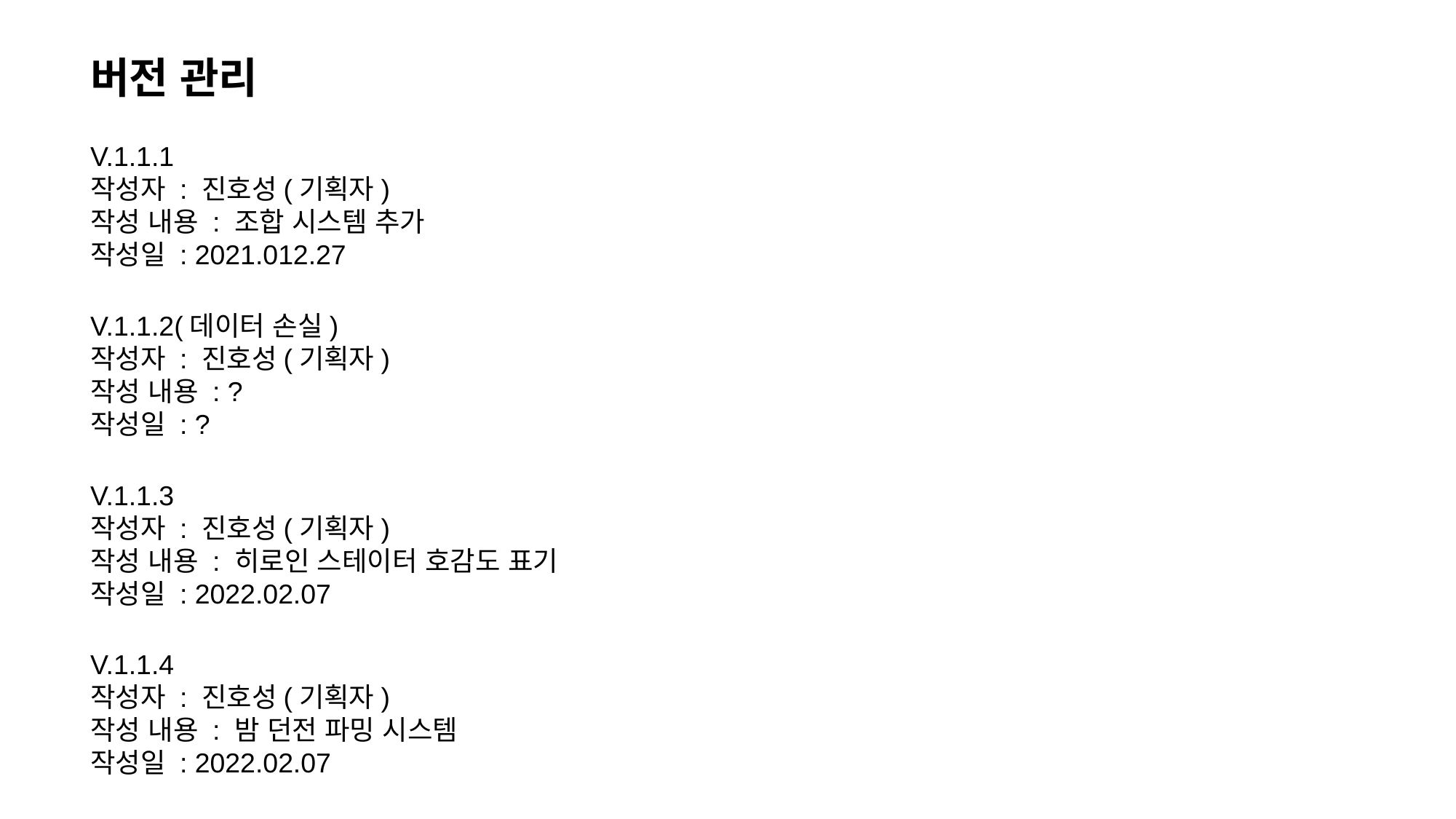

버전 관리
V.1.1.1
작성자 : 진호성(기획자)
작성 내용 : 조합 시스템 추가
작성일 : 2021.012.27
V.1.1.2(데이터 손실)
작성자 : 진호성(기획자)
작성 내용 : ?
작성일 : ?
V.1.1.3
작성자 : 진호성(기획자)
작성 내용 : 히로인 스테이터 호감도 표기
작성일 : 2022.02.07
V.1.1.4
작성자 : 진호성(기획자)
작성 내용 : 밤 던전 파밍 시스템
작성일 : 2022.02.07